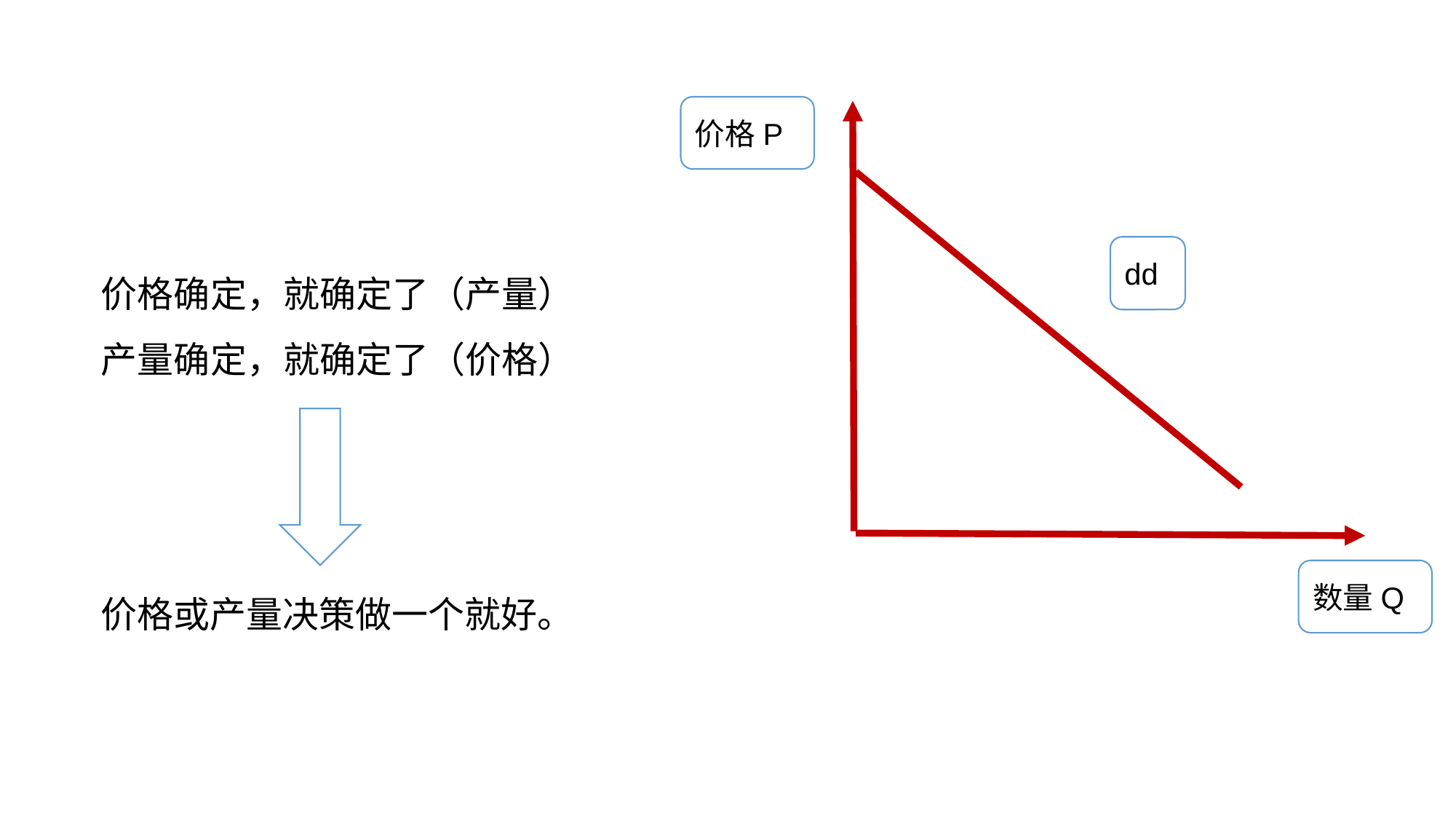

价格P
dd
价格确定，就确定了（产量）
产量确定，就确定了（价格）

数量Q
价格或产量决策做一个就好。